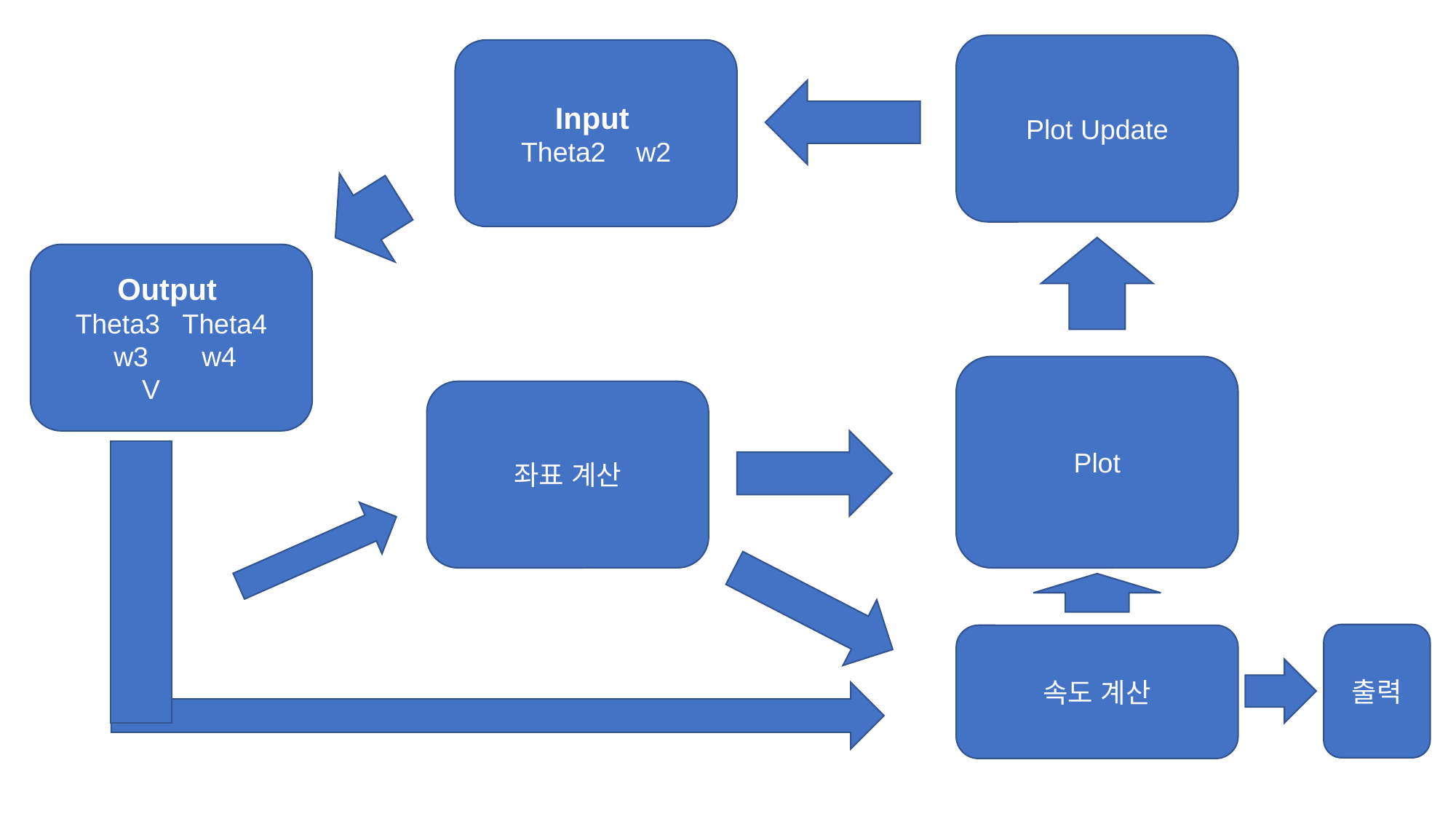

Plot Update
Input
Theta2    w2

Output
Theta3   Theta4
 w3       w4
            V
Plot
좌표 계산

출력
속도 계산